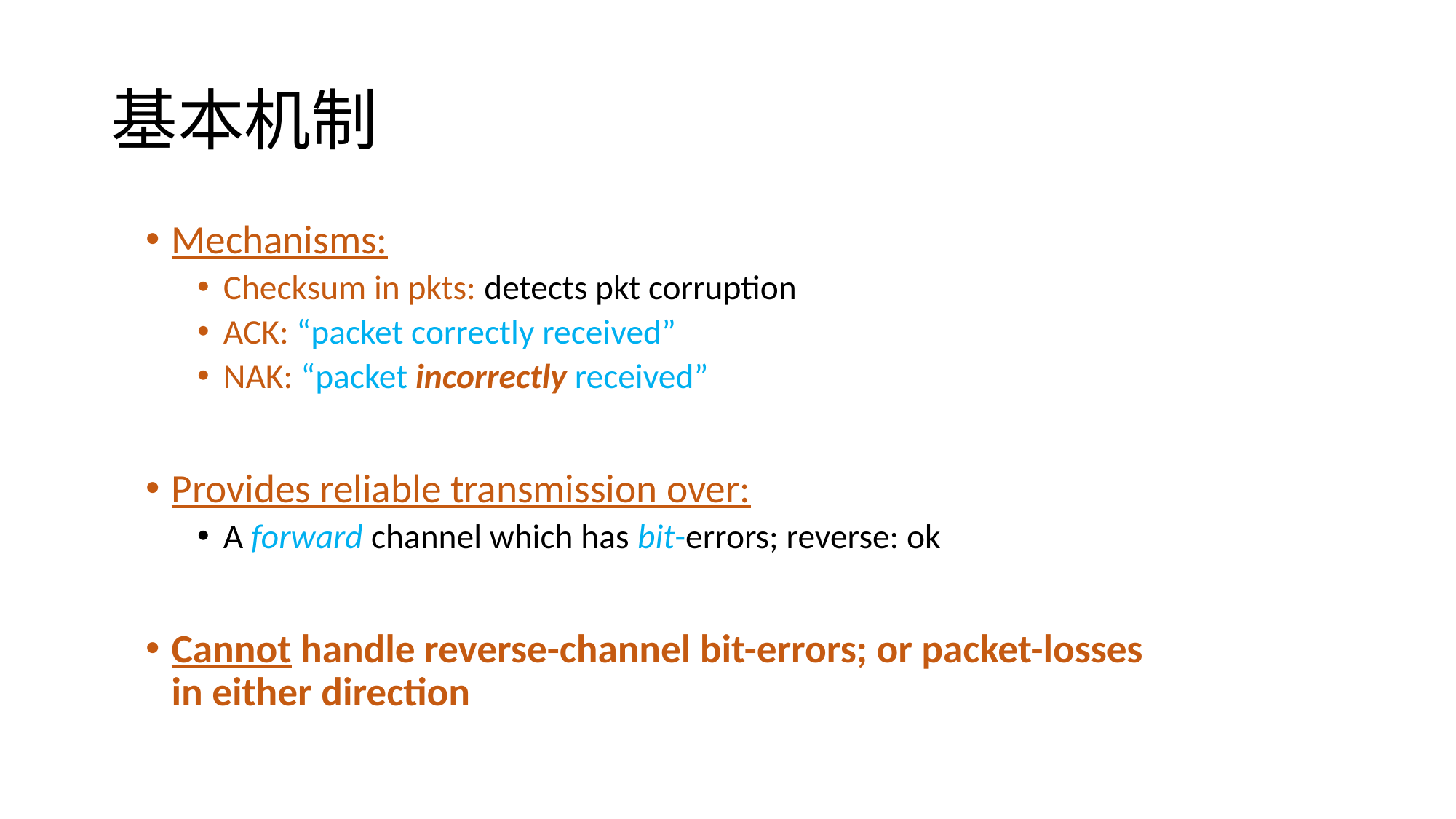

# 基本机制

Mechanisms:
Checksum in pkts: detects pkt corruption
ACK: “packet correctly received”
NAK: “packet incorrectly received”

Provides reliable transmission over:
A forward channel which has bit-errors; reverse: ok

Cannot handle reverse-channel bit-errors; or packet-losses in either direction
11